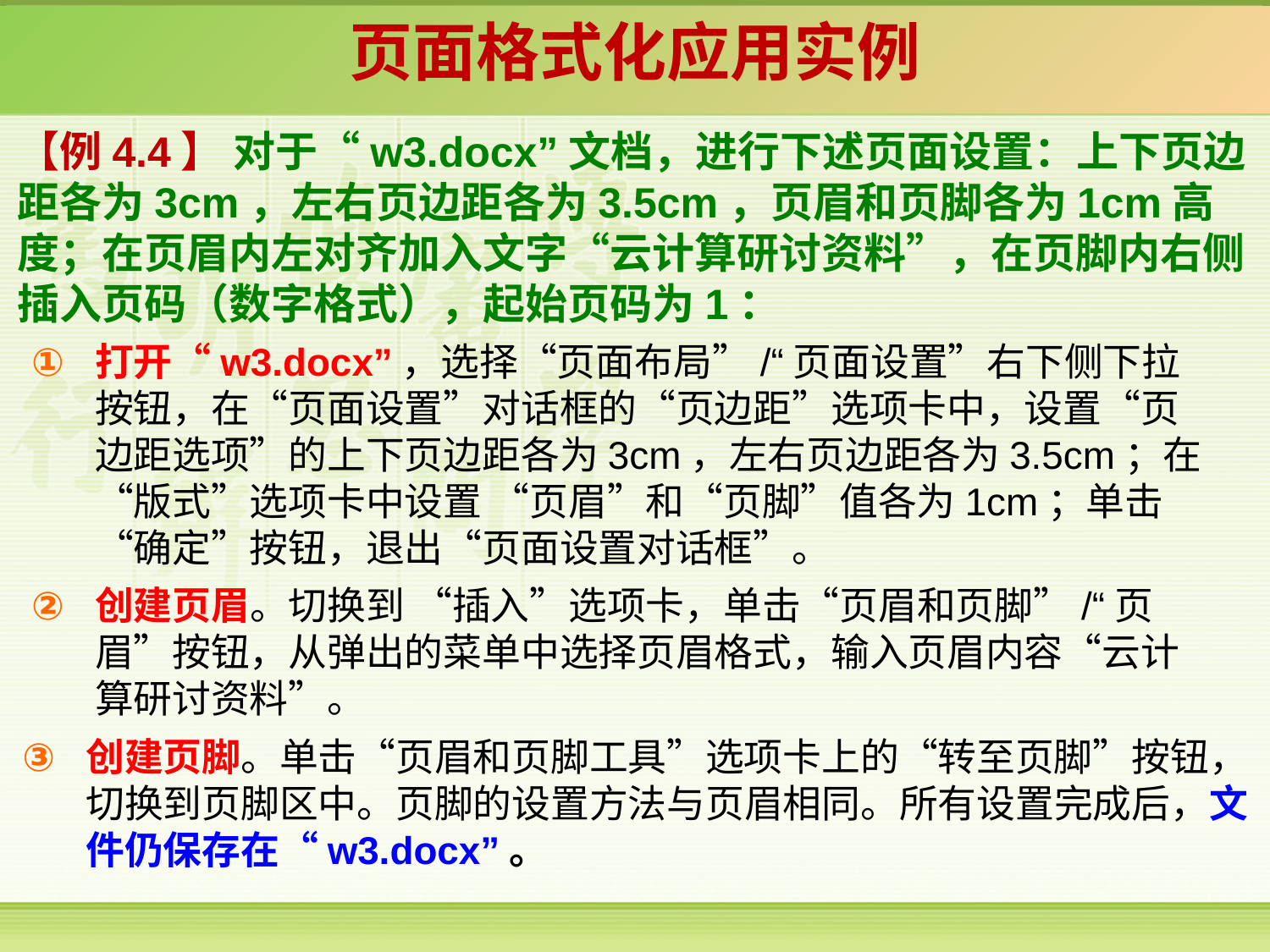

页面格式化应用实例

【例4.4】 对于“w3.docx”文档，进行下述页面设置：上下页边距各为3cm，左右页边距各为3.5cm，页眉和页脚各为1cm高度；在页眉内左对齐加入文字“云计算研讨资料”，在页脚内右侧插入页码（数字格式），起始页码为1：
打开“w3.docx”，选择“页面布局”/“页面设置”右下侧下拉按钮，在“页面设置”对话框的“页边距”选项卡中，设置“页边距选项”的上下页边距各为3cm，左右页边距各为3.5cm；在“版式”选项卡中设置 “页眉”和“页脚”值各为1cm；单击“确定”按钮，退出“页面设置对话框”。
创建页眉。切换到 “插入”选项卡，单击“页眉和页脚”/“页眉”按钮，从弹出的菜单中选择页眉格式，输入页眉内容“云计算研讨资料”。
创建页脚。单击“页眉和页脚工具”选项卡上的“转至页脚”按钮，切换到页脚区中。页脚的设置方法与页眉相同。所有设置完成后，文件仍保存在“w3.docx”。

27